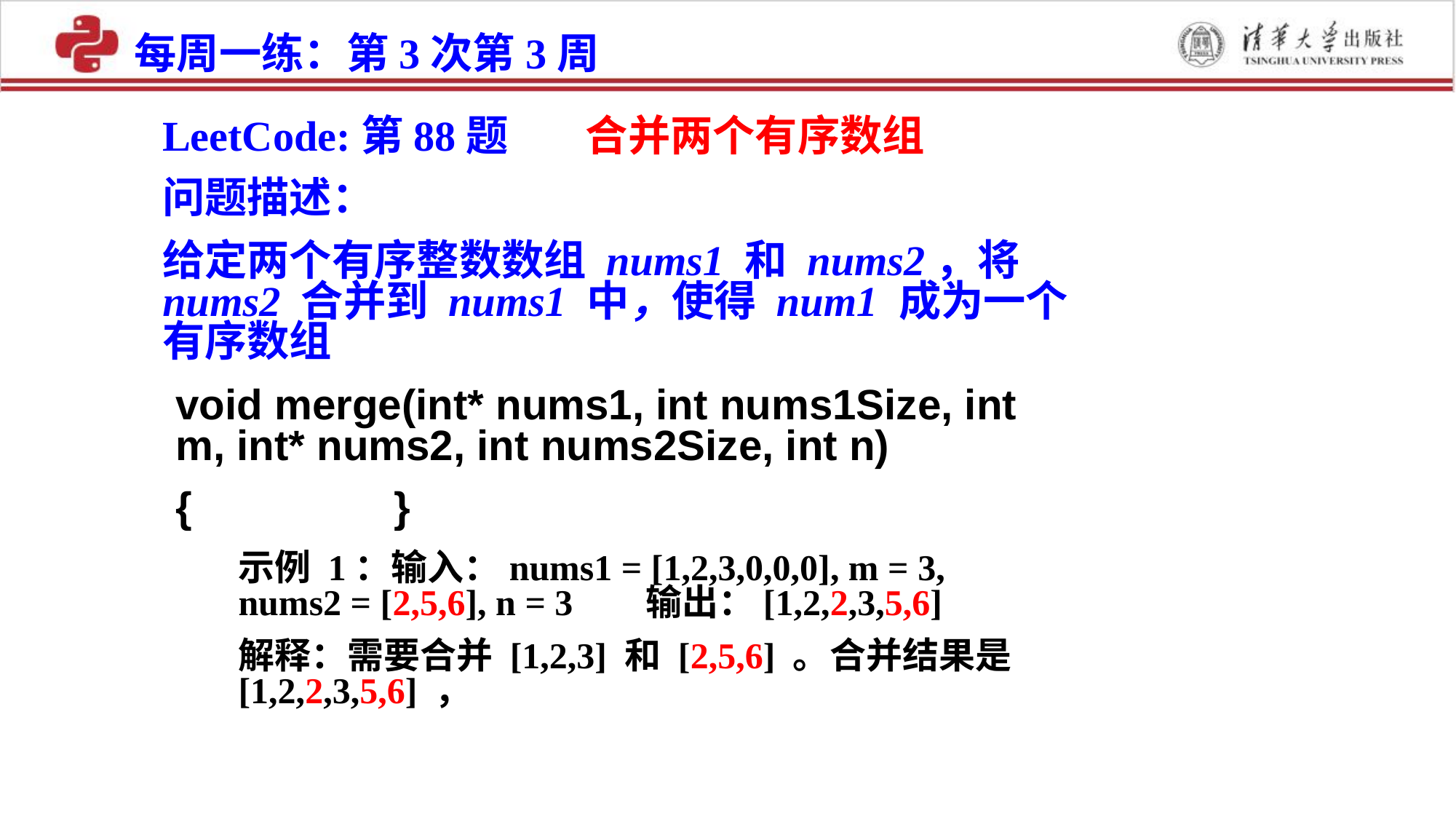

每周一练：第3次第3周
LeetCode:第88题        合并两个有序数组
问题描述：
给定两个有序整数数组 nums1 和 nums2，将 nums2 合并到 nums1 中，使得 num1 成为一个有序数组
void merge(int* nums1, int nums1Size, int m, int* nums2, int nums2Size, int n)
{		}
示例 1：输入：nums1 = [1,2,3,0,0,0], m = 3, nums2 = [2,5,6], n = 3       输出：[1,2,2,3,5,6]
解释：需要合并 [1,2,3] 和 [2,5,6] 。合并结果是 [1,2,2,3,5,6] ，